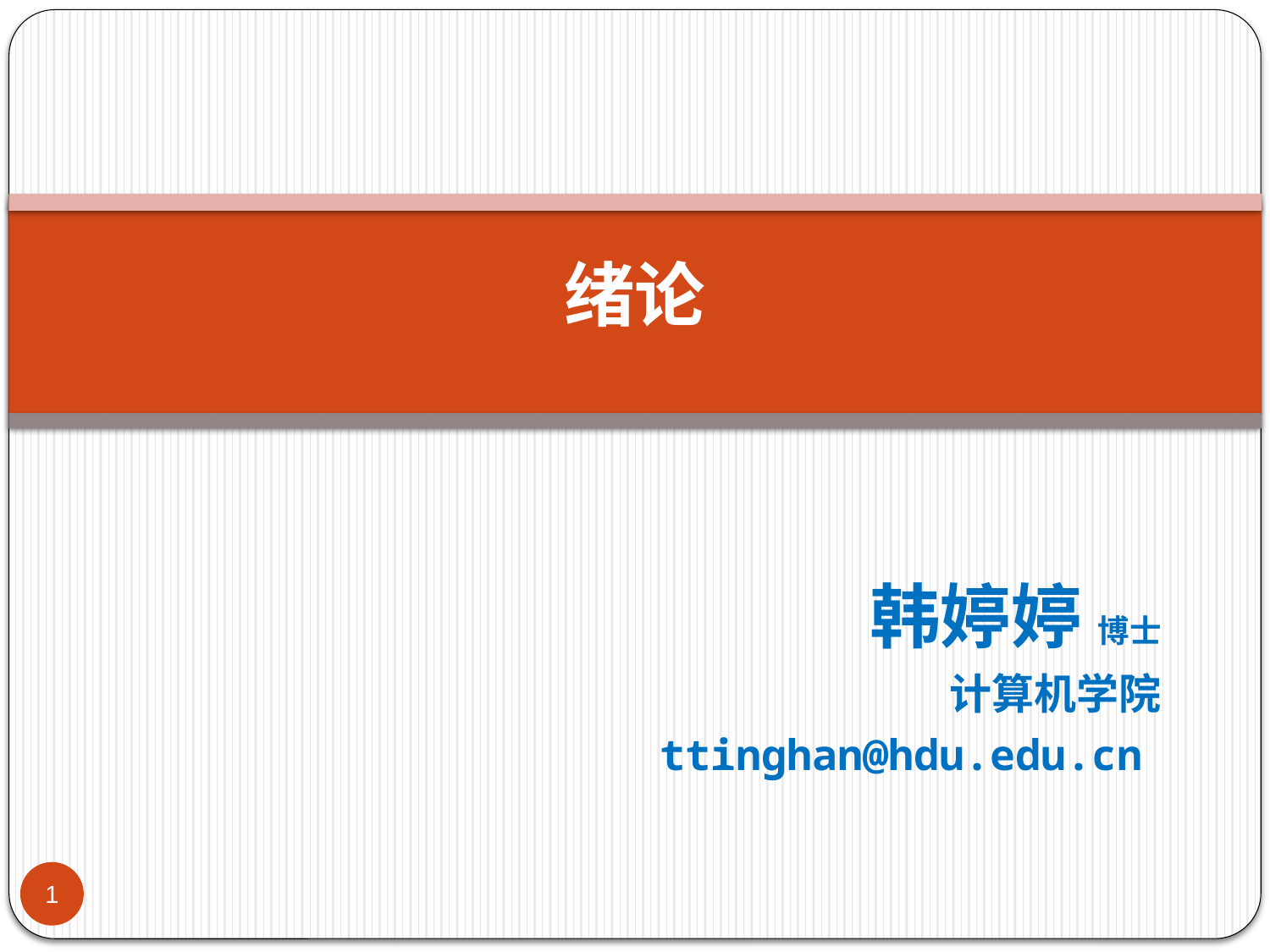

# 绪论
韩婷婷 博士
计算机学院
ttinghan@hdu.edu.cn

1